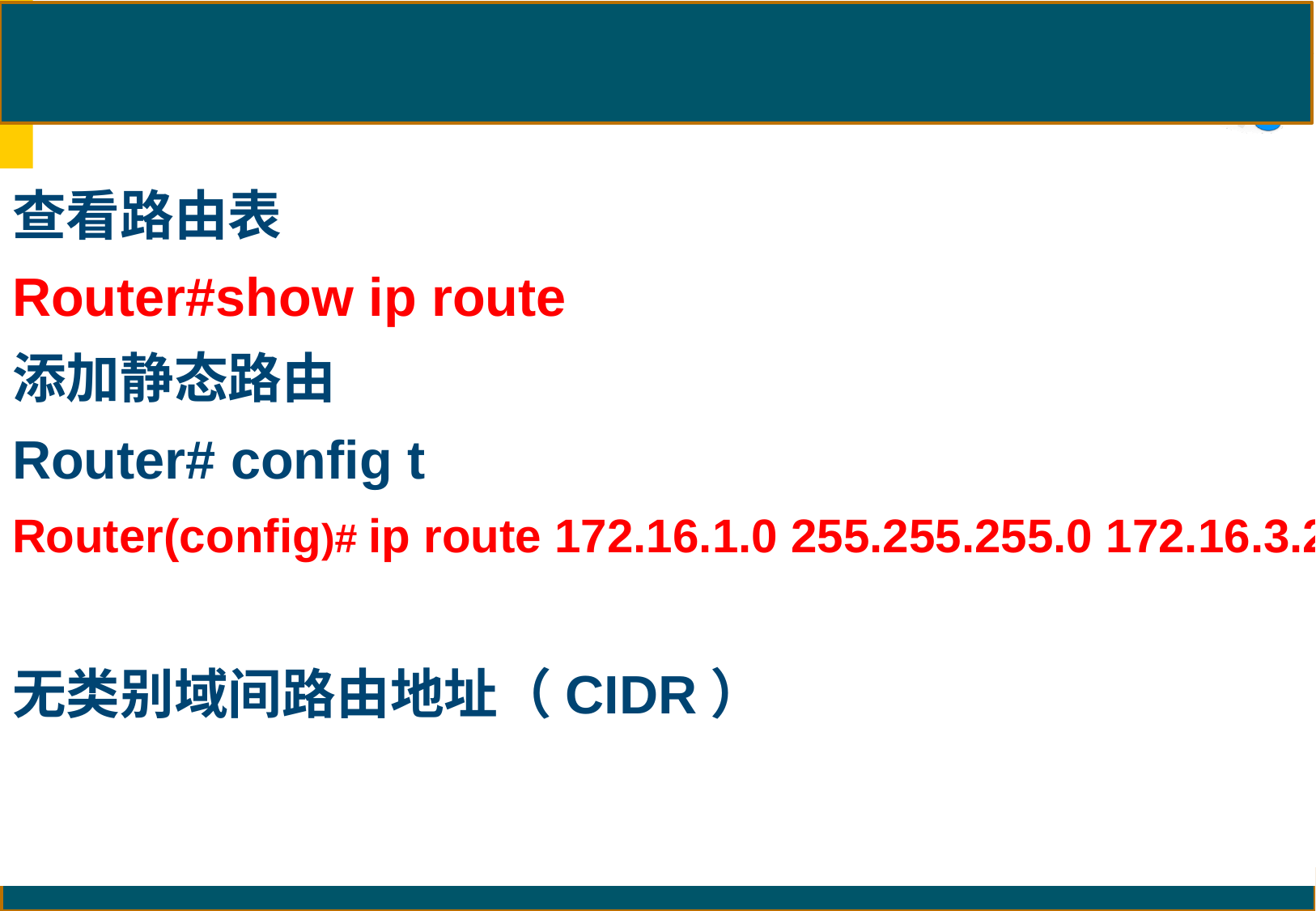

#
查看路由表
Router#show ip route
添加静态路由
Router# config t
Router(config)# ip route 172.16.1.0 255.255.255.0 172.16.3.2

无类别域间路由地址（CIDR）